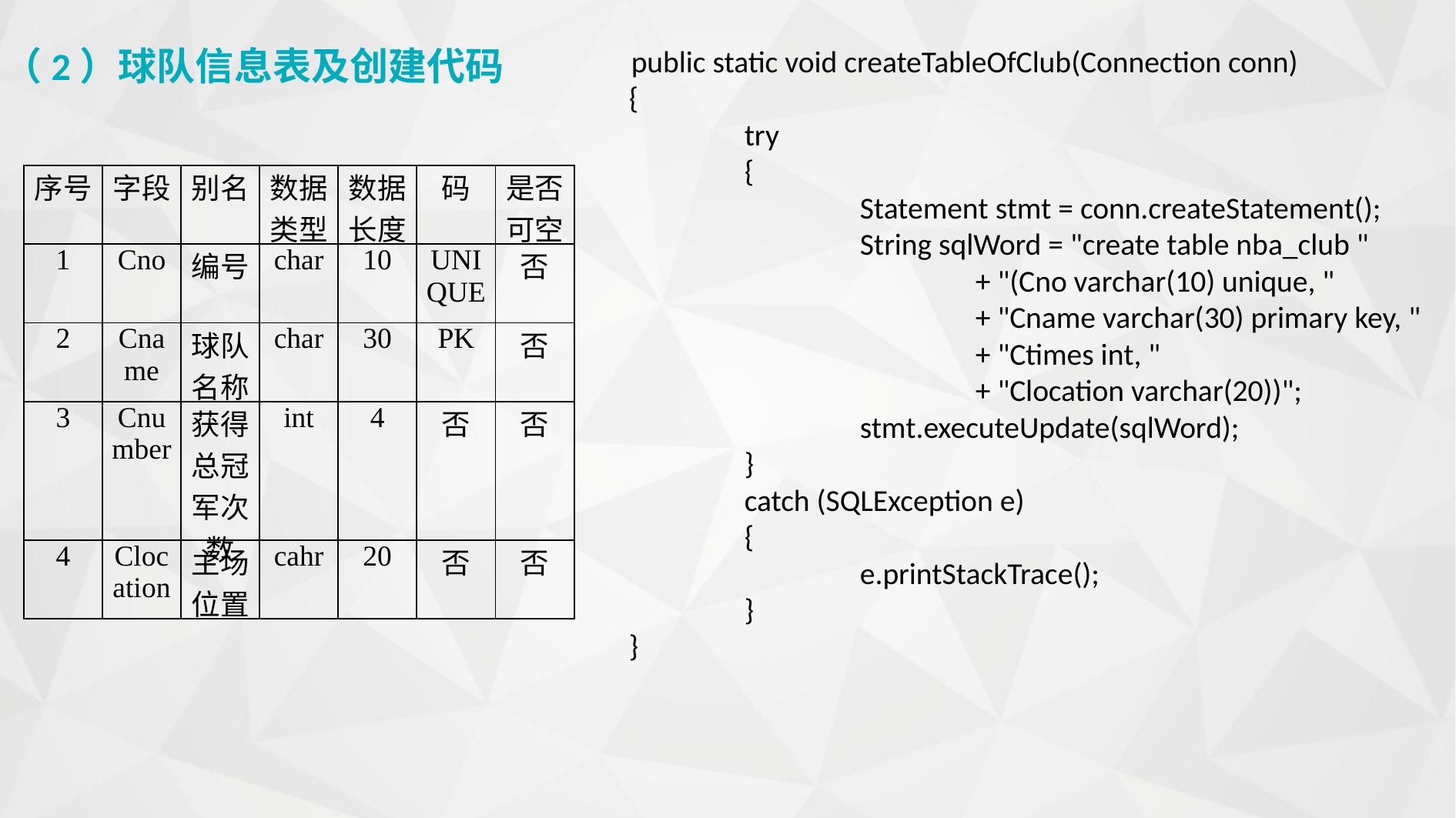

（2）球队信息表及创建代码

                 public static void createTableOfClub(Connection conn)
	{
		try
		{
			Statement stmt = conn.createStatement();
			String sqlWord = "create table nba_club "
				+ "(Cno varchar(10) unique, "
				+ "Cname varchar(30) primary key, "
				+ "Ctimes int, "
				+ "Clocation varchar(20))";
			stmt.executeUpdate(sqlWord);
		}
		catch (SQLException e)
		{
			e.printStackTrace();
		}
	}

| 序号 | 字段 | 别名 | 数据类型 | 数据长度 | 码 | 是否可空 |
| --- | --- | --- | --- | --- | --- | --- |
| 1 | Cno | 编号 | char | 10 | UNIQUE | 否 |
| 2 | Cname | 球队名称 | char | 30 | PK | 否 |
| 3 | Cnumber | 获得总冠军次数 | int | 4 | 否 | 否 |
| 4 | Clocation | 主场位置 | cahr | 20 | 否 | 否 |